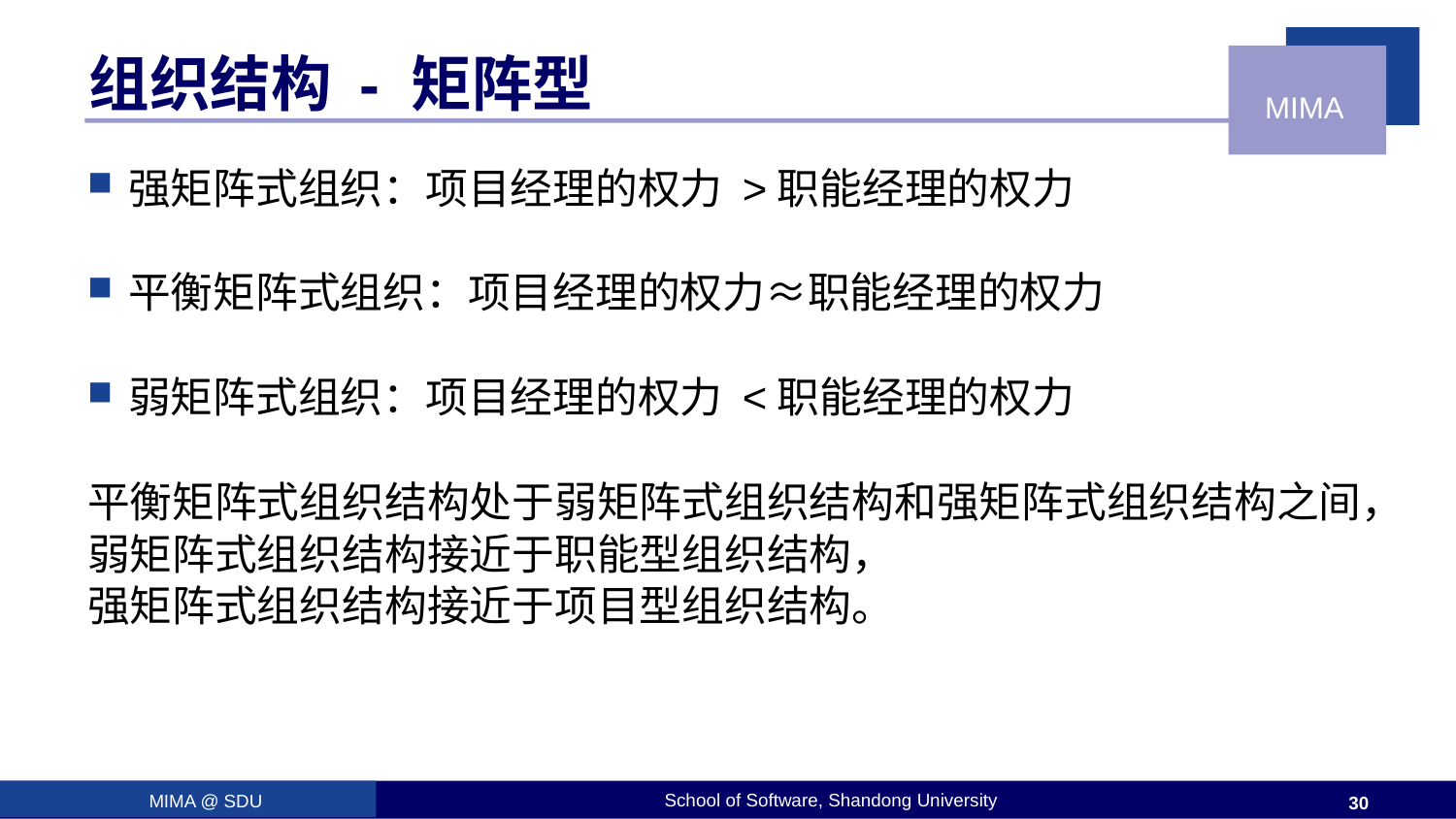

# 组织结构 - 矩阵型
强矩阵式组织：项目经理的权力 >职能经理的权力

平衡矩阵式组织：项目经理的权力≈职能经理的权力

弱矩阵式组织：项目经理的权力 <职能经理的权力

平衡矩阵式组织结构处于弱矩阵式组织结构和强矩阵式组织结构之间，
弱矩阵式组织结构接近于职能型组织结构，
强矩阵式组织结构接近于项目型组织结构。